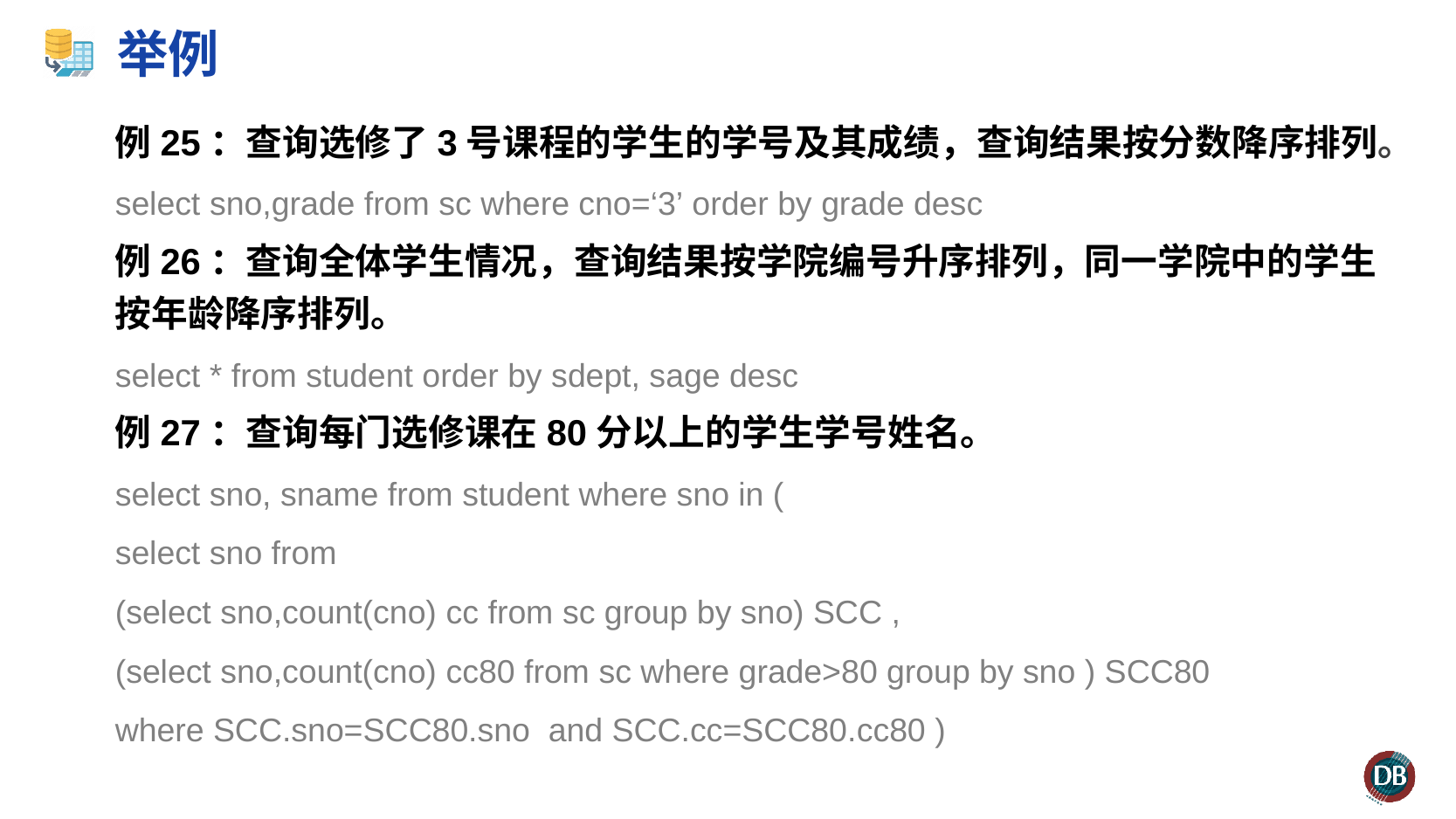

# 举例
例25：查询选修了3号课程的学生的学号及其成绩，查询结果按分数降序排列。
select sno,grade from sc where cno=‘3’ order by grade desc
例26：查询全体学生情况，查询结果按学院编号升序排列，同一学院中的学生按年龄降序排列。
select * from student order by sdept, sage desc
例27：查询每门选修课在80分以上的学生学号姓名。
select sno, sname from student where sno in (
select sno from
(select sno,count(cno) cc from sc group by sno) SCC ,
(select sno,count(cno) cc80 from sc where grade>80 group by sno ) SCC80
where SCC.sno=SCC80.sno  and SCC.cc=SCC80.cc80 )